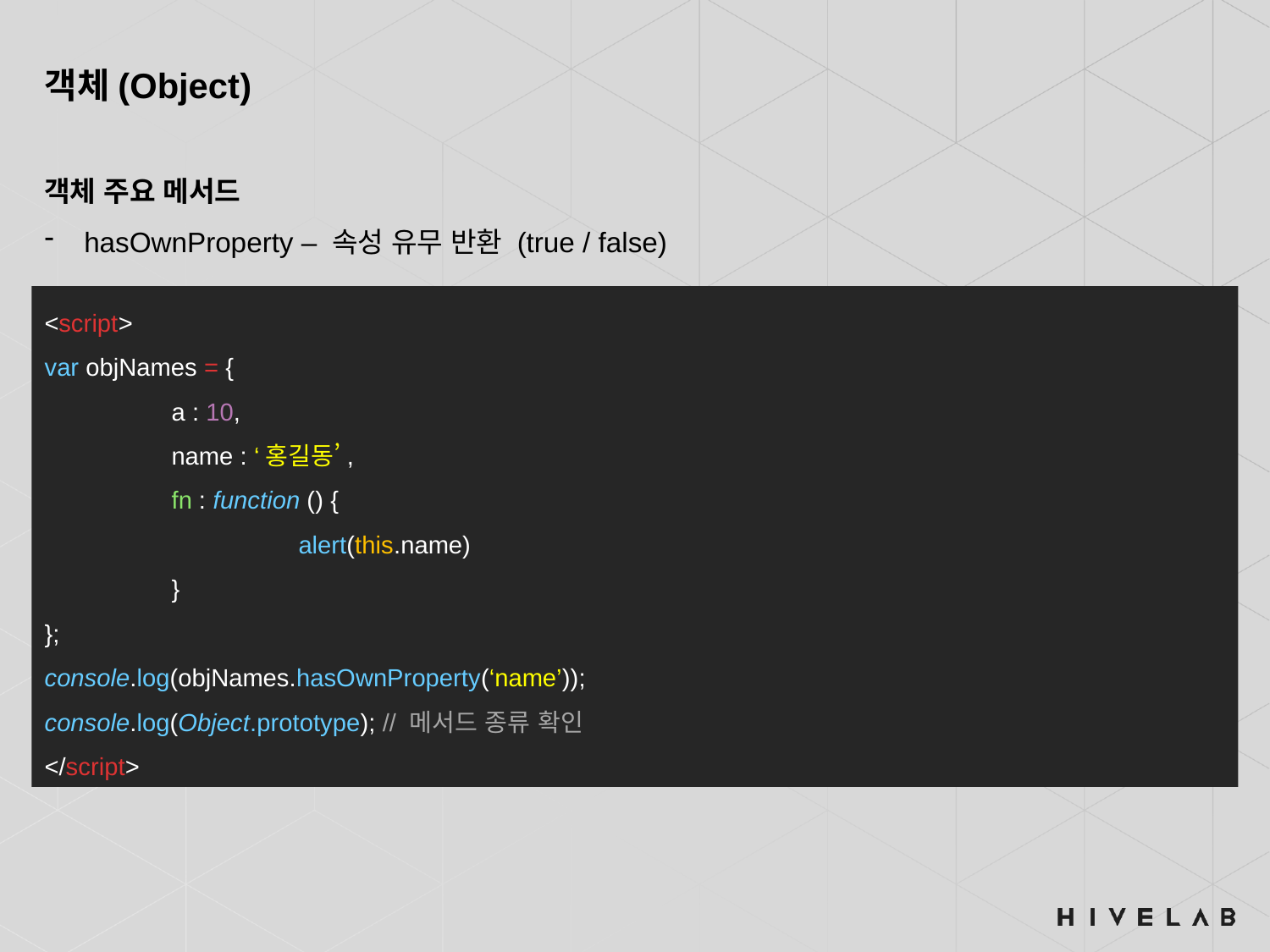

객체(Object)

객체 주요 메서드
hasOwnProperty – 속성 유무 반환 (true / false)
<script>
var objNames = {
	a : 10,
	name : ‘홍길동’,
	fn : function () {
		alert(this.name)
	}
};
console.log(objNames.hasOwnProperty(‘name’));
console.log(Object.prototype); // 메서드 종류 확인
</script>